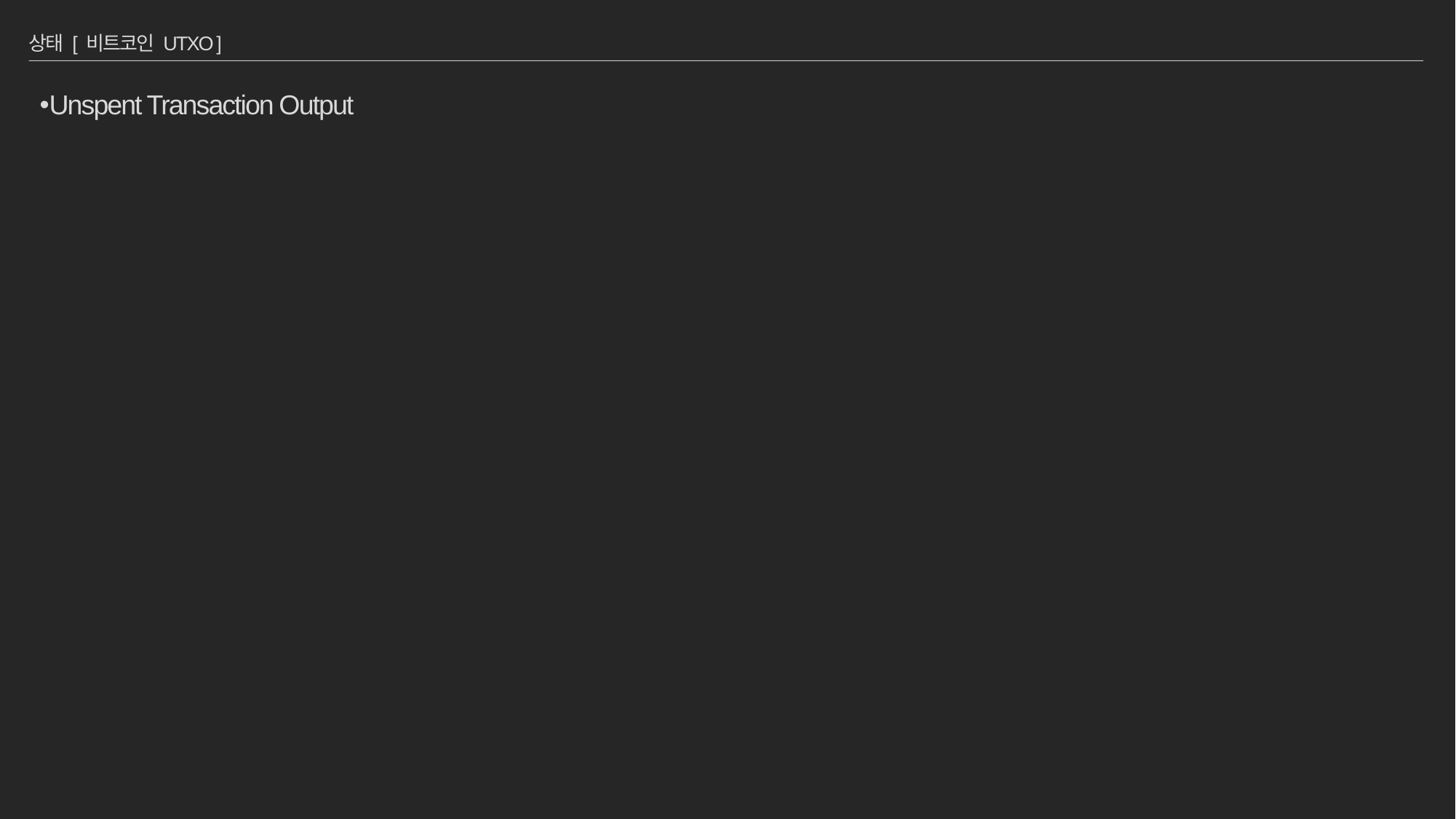

# 상태 [ 비트코인 UTXO ]
Unspent Transaction Output